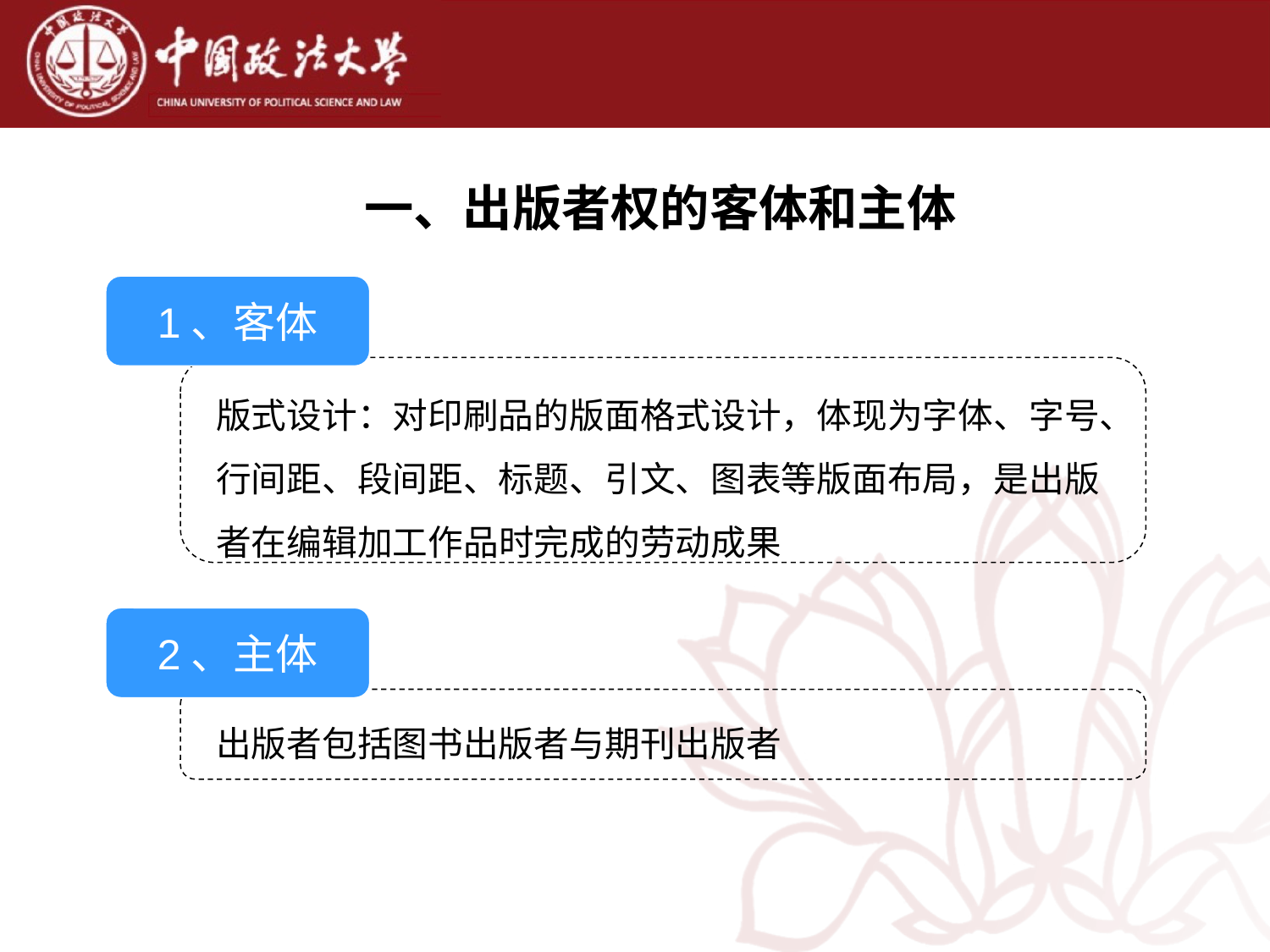

一、出版者权的客体和主体
1、客体

版式设计：对印刷品的版面格式设计，体现为字体、字号、行间距、段间距、标题、引文、图表等版面布局，是出版者在编辑加工作品时完成的劳动成果
2、主体

出版者包括图书出版者与期刊出版者